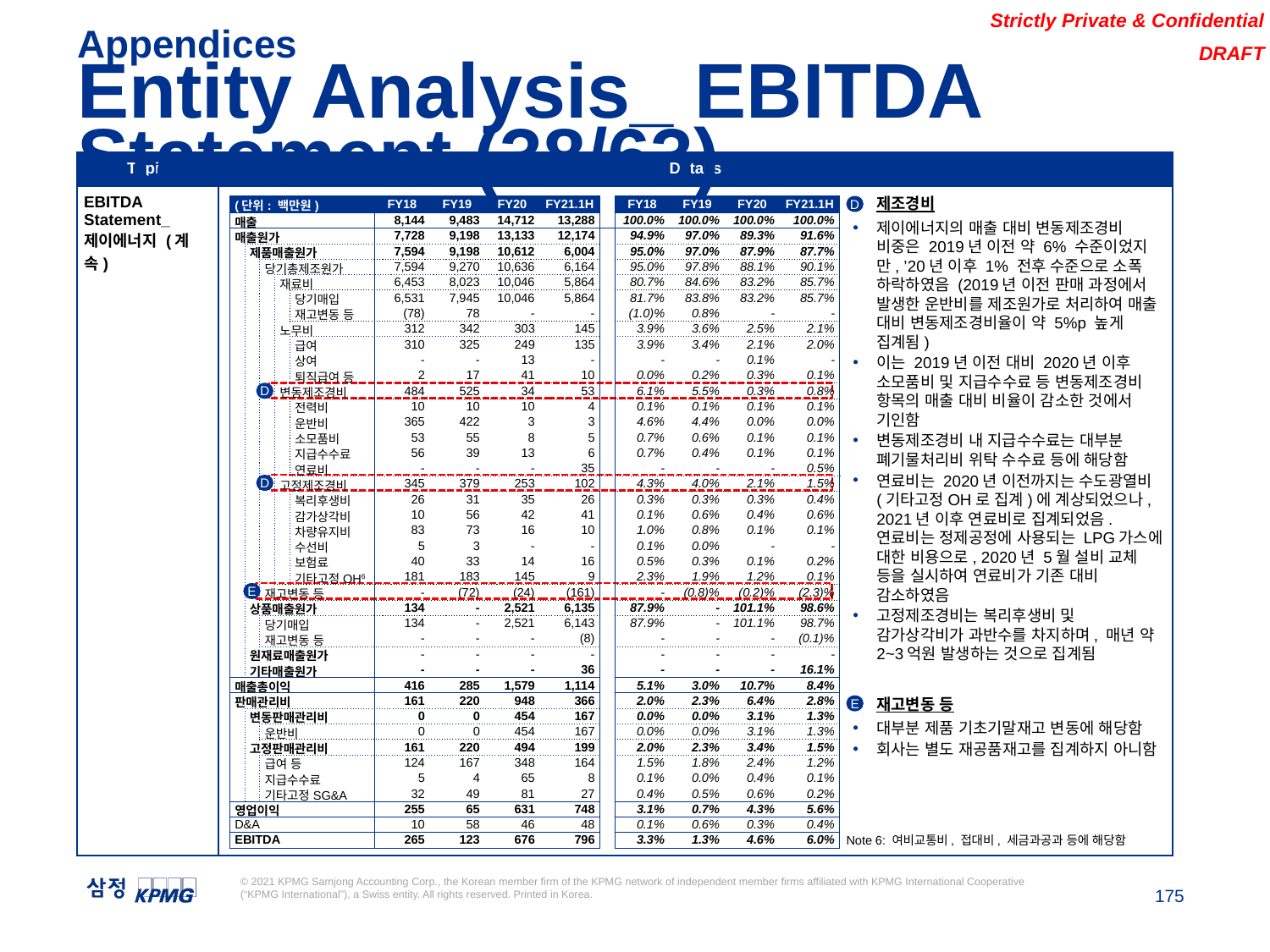

Appendices
Entity Analysis_ EBITDA Statement (38/63)
| Topic | Details |
| --- | --- |
| EBITDA Statement\_ 제이에너지 (계속) |  |
제조경비
제이에너지의 매출 대비 변동제조경비 비중은 2019년 이전 약 6% 수준이었지만, ’20년 이후 1% 전후 수준으로 소폭 하락하였음 (2019년 이전 판매 과정에서 발생한 운반비를 제조원가로 처리하여 매출 대비 변동제조경비율이 약 5%p 높게 집계됨)
이는 2019년 이전 대비 2020년 이후 소모품비 및 지급수수료 등 변동제조경비 항목의 매출 대비 비율이 감소한 것에서 기인함
변동제조경비 내 지급수수료는 대부분 폐기물처리비 위탁 수수료 등에 해당함
연료비는 2020년 이전까지는 수도광열비 (기타고정OH로 집계)에 계상되었으나, 2021년 이후 연료비로 집계되었음. 연료비는 정제공정에 사용되는 LPG가스에 대한 비용으로, 2020년 5월 설비 교체 등을 실시하여 연료비가 기존 대비 감소하였음
고정제조경비는 복리후생비 및 감가상각비가 과반수를 차지하며, 매년 약 2~3억원 발생하는 것으로 집계됨

| (단위: 백만원) |  |  |  |  | FY18 | FY19 | FY20 | FY21.1H |  | FY18 | FY19 | FY20 | FY21.1H |
| --- | --- | --- | --- | --- | --- | --- | --- | --- | --- | --- | --- | --- | --- |
| 매출 |  |  |  |  | 8,144 | 9,483 | 14,712 | 13,288 |  | 100.0% | 100.0% | 100.0% | 100.0% |
| 매출원가 |  |  |  |  | 7,728 | 9,198 | 13,133 | 12,174 |  | 94.9% | 97.0% | 89.3% | 91.6% |
|  | 제품매출원가 |  |  |  | 7,594 | 9,198 | 10,612 | 6,004 |  | 95.0% | 97.0% | 87.9% | 87.7% |
|  |  | 당기총제조원가 |  |  | 7,594 | 9,270 | 10,636 | 6,164 |  | 95.0% | 97.8% | 88.1% | 90.1% |
|  |  |  | 재료비 |  | 6,453 | 8,023 | 10,046 | 5,864 |  | 80.7% | 84.6% | 83.2% | 85.7% |
|  |  |  |  | 당기매입 | 6,531 | 7,945 | 10,046 | 5,864 |  | 81.7% | 83.8% | 83.2% | 85.7% |
|  |  |  |  | 재고변동 등 | (78) | 78 | - | - |  | (1.0)% | 0.8% | - | - |
|  |  |  | 노무비 |  | 312 | 342 | 303 | 145 |  | 3.9% | 3.6% | 2.5% | 2.1% |
|  |  |  |  | 급여 | 310 | 325 | 249 | 135 |  | 3.9% | 3.4% | 2.1% | 2.0% |
|  |  |  |  | 상여 | - | - | 13 | - |  | - | - | 0.1% | - |
|  |  |  |  | 퇴직급여 등 | 2 | 17 | 41 | 10 |  | 0.0% | 0.2% | 0.3% | 0.1% |
|  |  |  | 변동제조경비 |  | 484 | 525 | 34 | 53 |  | 6.1% | 5.5% | 0.3% | 0.8% |
|  |  |  |  | 전력비 | 10 | 10 | 10 | 4 |  | 0.1% | 0.1% | 0.1% | 0.1% |
|  |  |  |  | 운반비 | 365 | 422 | 3 | 3 |  | 4.6% | 4.4% | 0.0% | 0.0% |
|  |  |  |  | 소모품비 | 53 | 55 | 8 | 5 |  | 0.7% | 0.6% | 0.1% | 0.1% |
|  |  |  |  | 지급수수료 | 56 | 39 | 13 | 6 |  | 0.7% | 0.4% | 0.1% | 0.1% |
|  |  |  |  | 연료비 | - | - | - | 35 |  | - | - | - | 0.5% |
|  |  |  | 고정제조경비 |  | 345 | 379 | 253 | 102 |  | 4.3% | 4.0% | 2.1% | 1.5% |
|  |  |  |  | 복리후생비 | 26 | 31 | 35 | 26 |  | 0.3% | 0.3% | 0.3% | 0.4% |
|  |  |  |  | 감가상각비 | 10 | 56 | 42 | 41 |  | 0.1% | 0.6% | 0.4% | 0.6% |
|  |  |  |  | 차량유지비 | 83 | 73 | 16 | 10 |  | 1.0% | 0.8% | 0.1% | 0.1% |
|  |  |  |  | 수선비 | 5 | 3 | - | - |  | 0.1% | 0.0% | - | - |
|  |  |  |  | 보험료 | 40 | 33 | 14 | 16 |  | 0.5% | 0.3% | 0.1% | 0.2% |
|  |  |  |  | 기타고정OH6 | 181 | 183 | 145 | 9 |  | 2.3% | 1.9% | 1.2% | 0.1% |
|  |  | 재고변동 등 |  |  | - | (72) | (24) | (161) |  | - | (0.8)% | (0.2)% | (2.3)% |
|  | 상품매출원가 |  |  |  | 134 | - | 2,521 | 6,135 |  | 87.9% | - | 101.1% | 98.6% |
|  |  | 당기매입 |  |  | 134 | - | 2,521 | 6,143 |  | 87.9% | - | 101.1% | 98.7% |
|  |  | 재고변동 등 |  |  | - | - | - | (8) |  | - | - | - | (0.1)% |
|  | 원재료매출원가 |  |  |  | - | - | - | - |  | - | - | - | - |
|  | 기타매출원가 |  |  |  | - | - | - | 36 |  | - | - | - | 16.1% |
| 매출총이익 |  |  |  |  | 416 | 285 | 1,579 | 1,114 |  | 5.1% | 3.0% | 10.7% | 8.4% |
| 판매관리비 |  |  |  |  | 161 | 220 | 948 | 366 |  | 2.0% | 2.3% | 6.4% | 2.8% |
|  | 변동판매관리비 |  |  |  | 0 | 0 | 454 | 167 |  | 0.0% | 0.0% | 3.1% | 1.3% |
|  |  | 운반비 |  |  | 0 | 0 | 454 | 167 |  | 0.0% | 0.0% | 3.1% | 1.3% |
|  | 고정판매관리비 |  |  |  | 161 | 220 | 494 | 199 |  | 2.0% | 2.3% | 3.4% | 1.5% |
|  |  | 급여 등 |  |  | 124 | 167 | 348 | 164 |  | 1.5% | 1.8% | 2.4% | 1.2% |
|  |  | 지급수수료 |  |  | 5 | 4 | 65 | 8 |  | 0.1% | 0.0% | 0.4% | 0.1% |
|  |  | 기타고정SG&A |  |  | 32 | 49 | 81 | 27 |  | 0.4% | 0.5% | 0.6% | 0.2% |
| 영업이익 |  |  |  |  | 255 | 65 | 631 | 748 |  | 3.1% | 0.7% | 4.3% | 5.6% |
| D&A |  |  |  |  | 10 | 58 | 46 | 48 |  | 0.1% | 0.6% | 0.3% | 0.4% |
| EBITDA |  |  |  |  | 265 | 123 | 676 | 796 |  | 3.3% | 1.3% | 4.6% | 6.0% |
D
D

D

E

재고변동 등
대부분 제품 기초기말재고 변동에 해당함
회사는 별도 재공품재고를 집계하지 아니함
E
Note 6: 여비교통비, 접대비, 세금과공과 등에 해당함